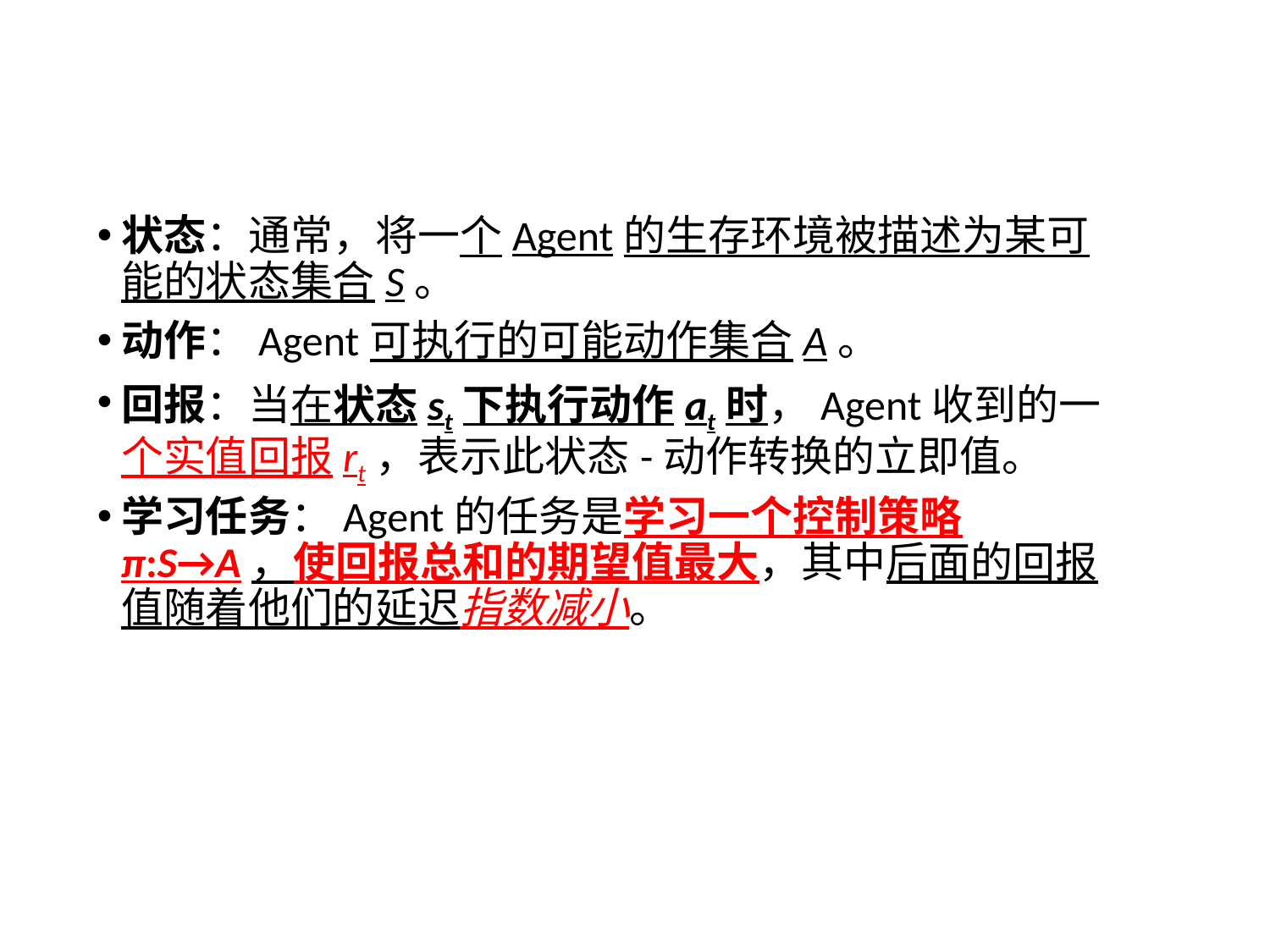

4.4主要类型
状态：通常，将一个Agent的生存环境被描述为某可能的状态集合S。
动作：Agent可执行的可能动作集合A。
回报：当在状态st下执行动作at时，Agent收到的一个实值回报rt，表示此状态-动作转换的立即值。
学习任务：Agent的任务是学习一个控制策略π:S→A，使回报总和的期望值最大，其中后面的回报值随着他们的延迟指数减小。